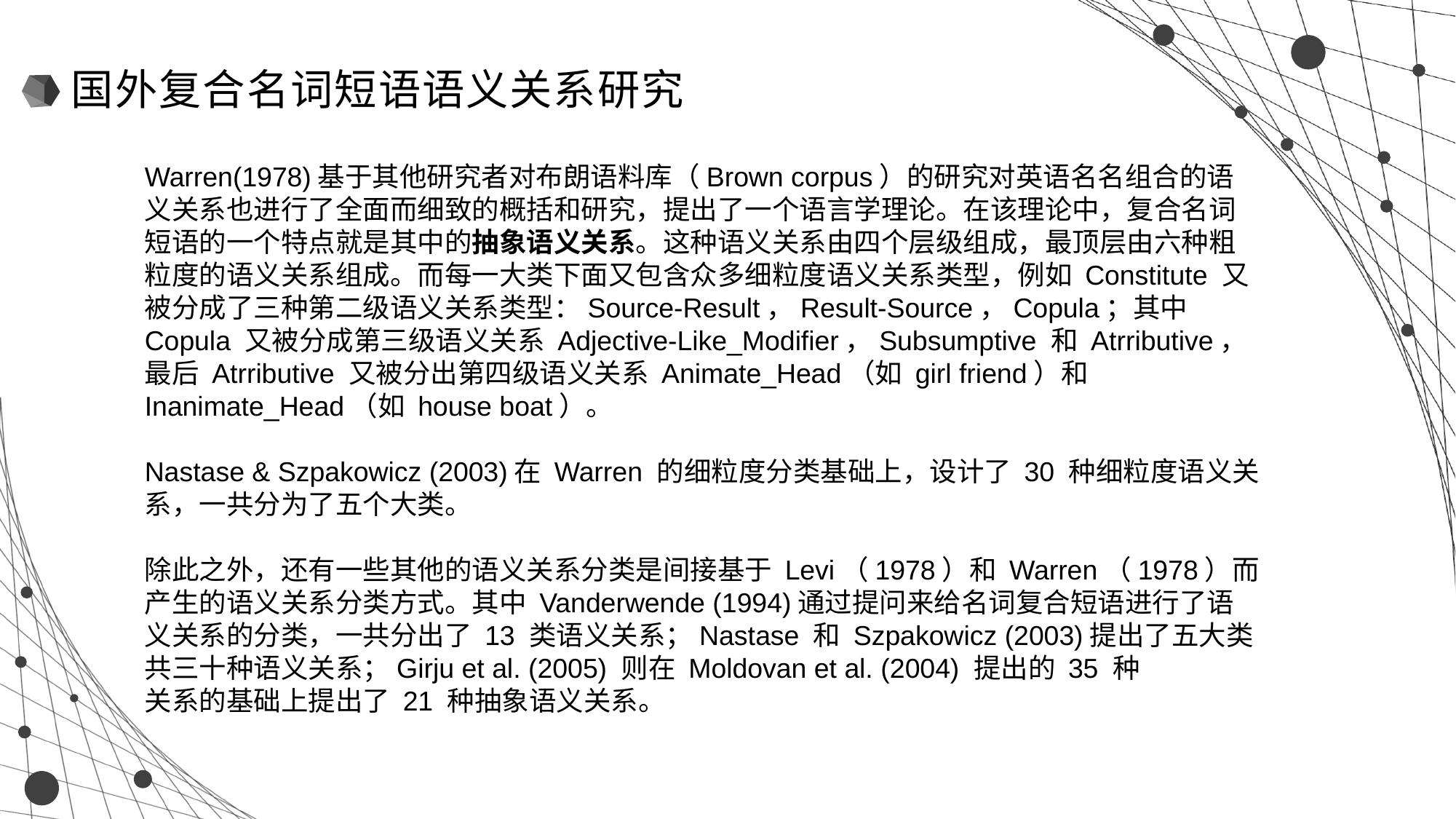

国外复合名词短语语义关系研究

Warren(1978)基于其他研究者对布朗语料库（Brown corpus）的研究对英语名名组合的语义关系也进行了全面而细致的概括和研究，提出了一个语言学理论。在该理论中，复合名词短语的一个特点就是其中的抽象语义关系。这种语义关系由四个层级组成，最顶层由六种粗粒度的语义关系组成。而每一大类下面又包含众多细粒度语义关系类型，例如 Constitute 又被分成了三种第二级语义关系类型：Source-Result，Result-Source，Copula；其中 Copula 又被分成第三级语义关系 Adjective-Like_Modifier，Subsumptive 和 Atrributive，最后 Atrributive 又被分出第四级语义关系 Animate_Head（如 girl friend）和 Inanimate_Head（如 house boat）。

Nastase & Szpakowicz (2003)在 Warren 的细粒度分类基础上，设计了 30 种细粒度语义关系，一共分为了五个大类。

除此之外，还有一些其他的语义关系分类是间接基于 Levi（1978）和 Warren（1978）而产生的语义关系分类方式。其中 Vanderwende (1994)通过提问来给名词复合短语进行了语义关系的分类，一共分出了 13 类语义关系；Nastase 和 Szpakowicz (2003)提出了五大类共三十种语义关系；Girju et al. (2005) 则在 Moldovan et al. (2004) 提出的 35 种
关系的基础上提出了 21 种抽象语义关系。